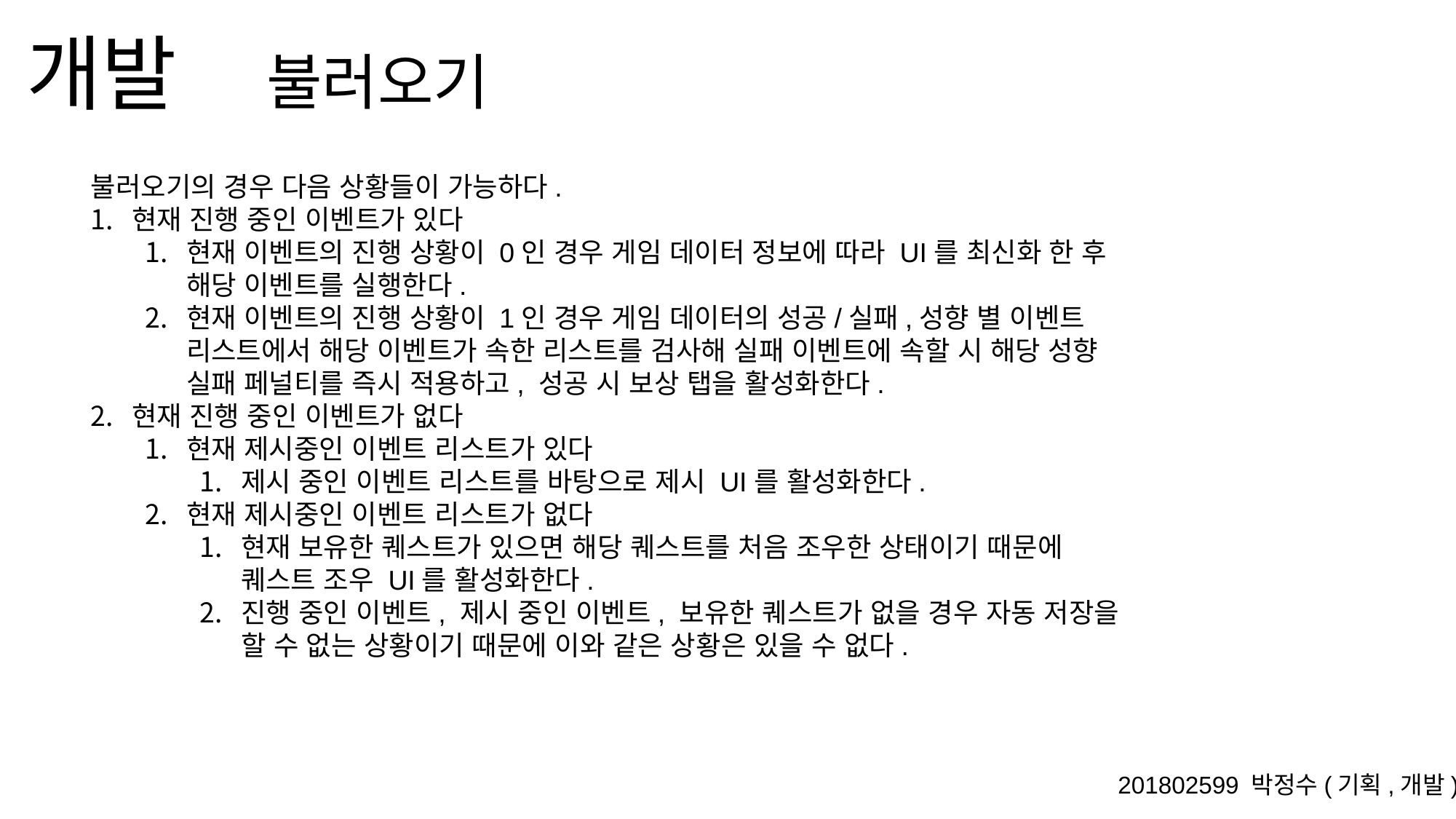

불러오기
불러오기의 경우 다음 상황들이 가능하다.
현재 진행 중인 이벤트가 있다
현재 이벤트의 진행 상황이 0인 경우 게임 데이터 정보에 따라 UI를 최신화 한 후 해당 이벤트를 실행한다.
현재 이벤트의 진행 상황이 1인 경우 게임 데이터의 성공/실패,성향 별 이벤트 리스트에서 해당 이벤트가 속한 리스트를 검사해 실패 이벤트에 속할 시 해당 성향 실패 페널티를 즉시 적용하고, 성공 시 보상 탭을 활성화한다.
현재 진행 중인 이벤트가 없다
현재 제시중인 이벤트 리스트가 있다
제시 중인 이벤트 리스트를 바탕으로 제시 UI를 활성화한다.
현재 제시중인 이벤트 리스트가 없다
현재 보유한 퀘스트가 있으면 해당 퀘스트를 처음 조우한 상태이기 때문에 퀘스트 조우 UI를 활성화한다.
진행 중인 이벤트, 제시 중인 이벤트, 보유한 퀘스트가 없을 경우 자동 저장을 할 수 없는 상황이기 때문에 이와 같은 상황은 있을 수 없다.